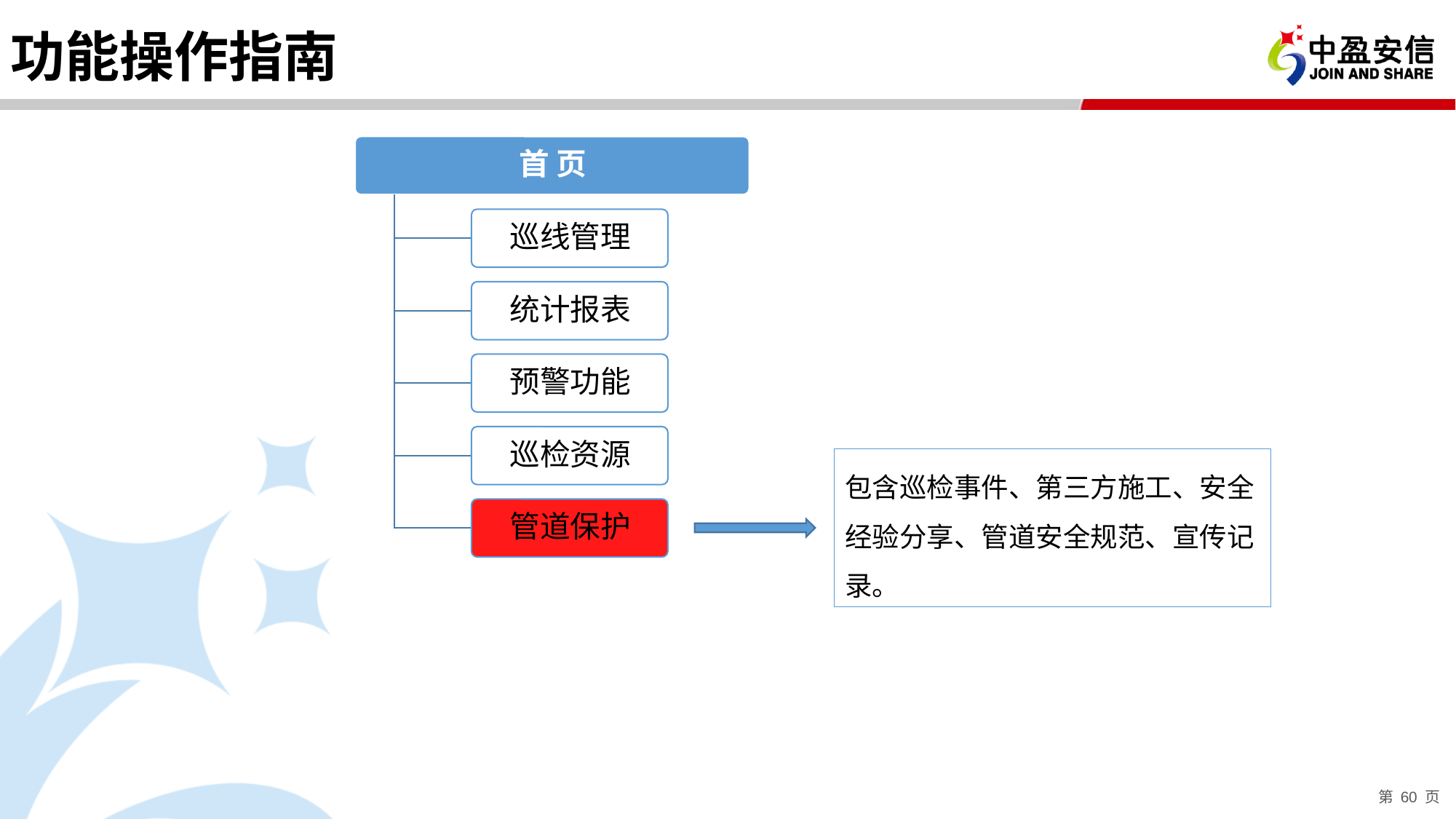

# 功能操作指南
首 页
巡线管理
统计报表
预警功能
巡检资源
管道保护
包含巡检事件、第三方施工、安全经验分享、管道安全规范、宣传记录。